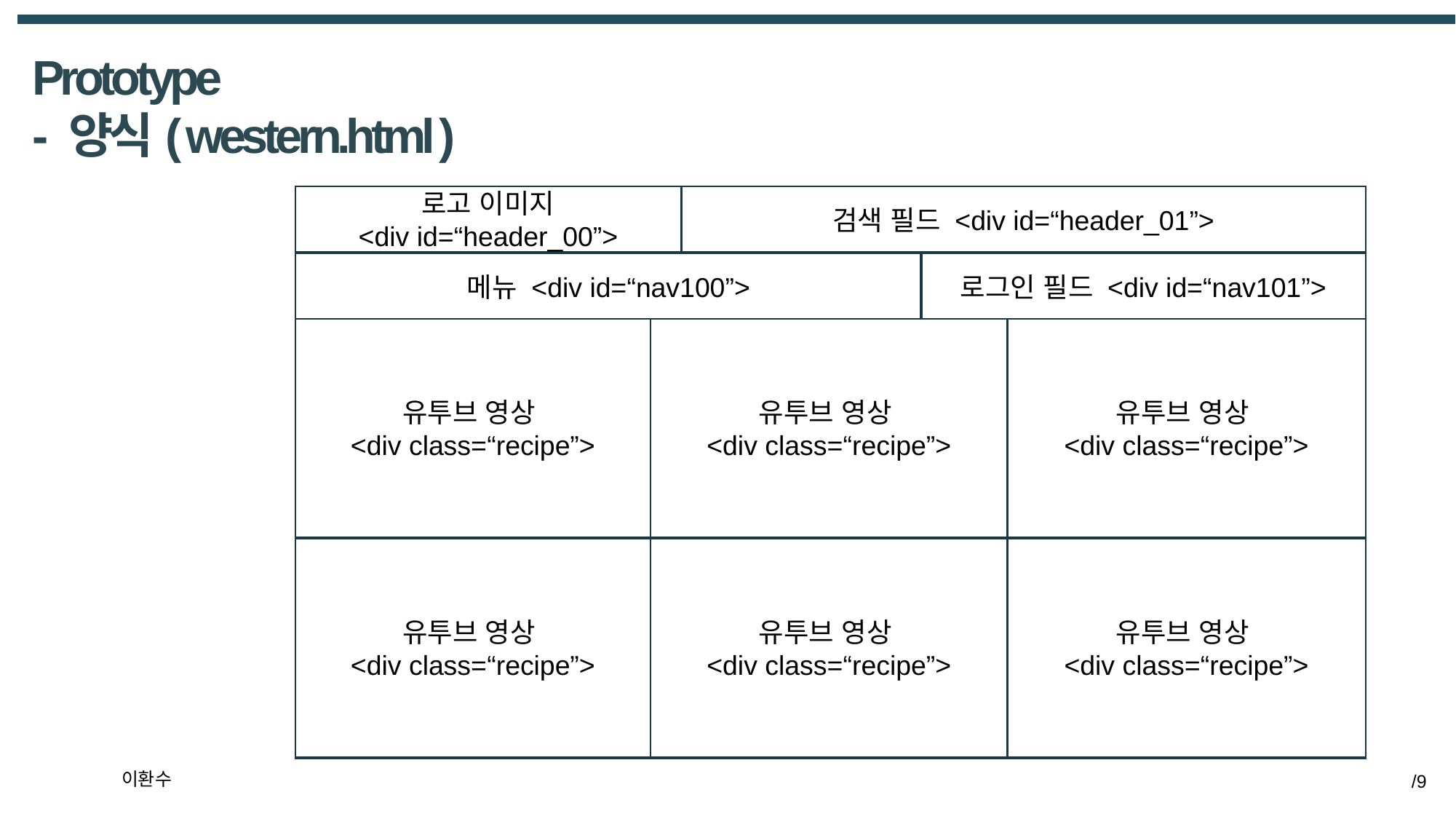

Prototype
- 양식( western.html )
로고 이미지
<div id=“header_00”>

검색 필드 <div id=“header_01”>
메뉴 <div id=“nav100”>
로그인 필드 <div id=“nav101”>
유투브 영상
<div class=“recipe”>
유투브 영상
<div class=“recipe”>
유투브 영상
<div class=“recipe”>
유투브 영상
<div class=“recipe”>
유투브 영상
<div class=“recipe”>
유투브 영상
<div class=“recipe”>
이환수